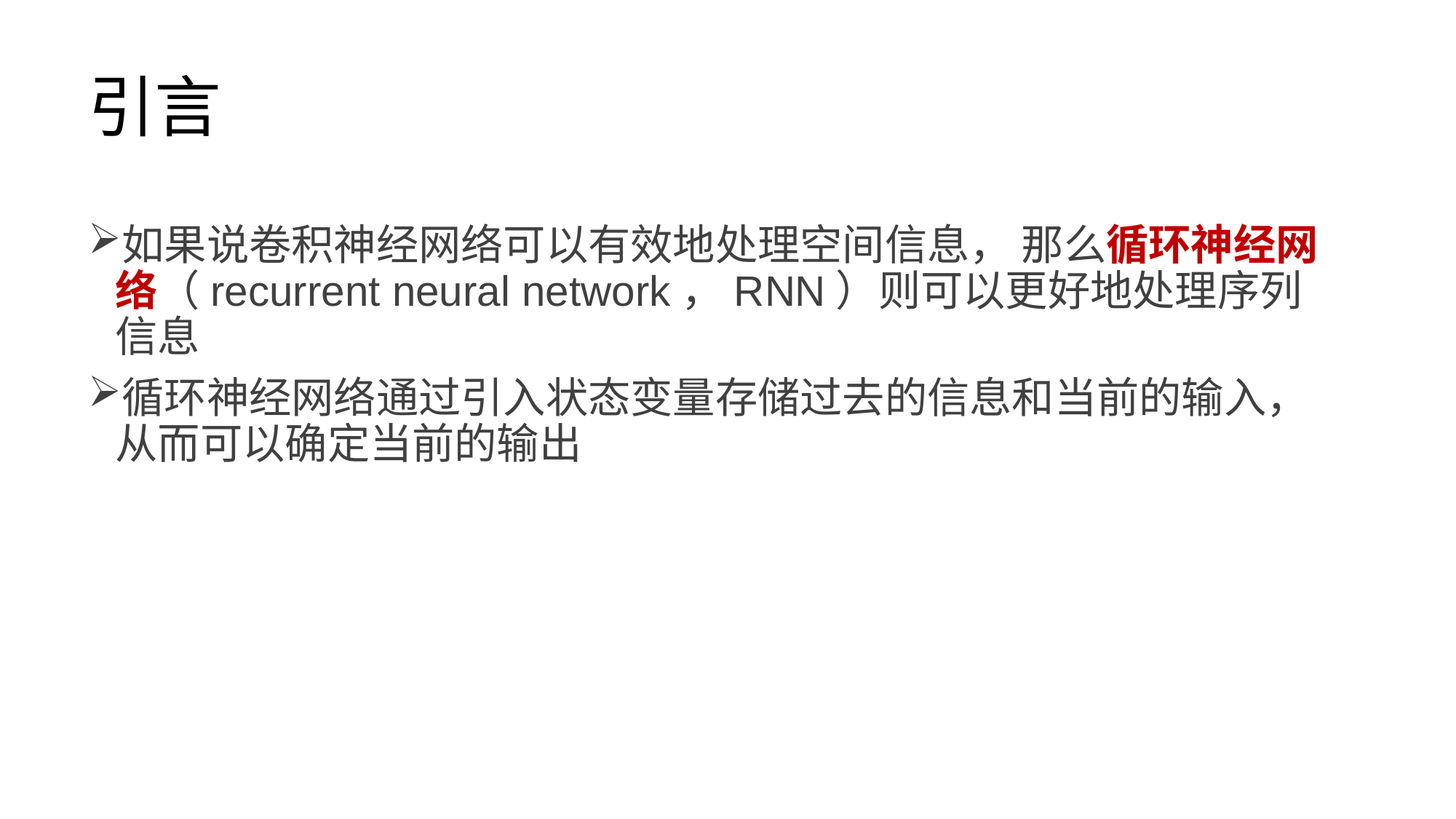

# 引言
如果说卷积神经网络可以有效地处理空间信息， 那么循环神经网络（recurrent neural network，RNN）则可以更好地处理序列信息
循环神经网络通过引入状态变量存储过去的信息和当前的输入，从而可以确定当前的输出